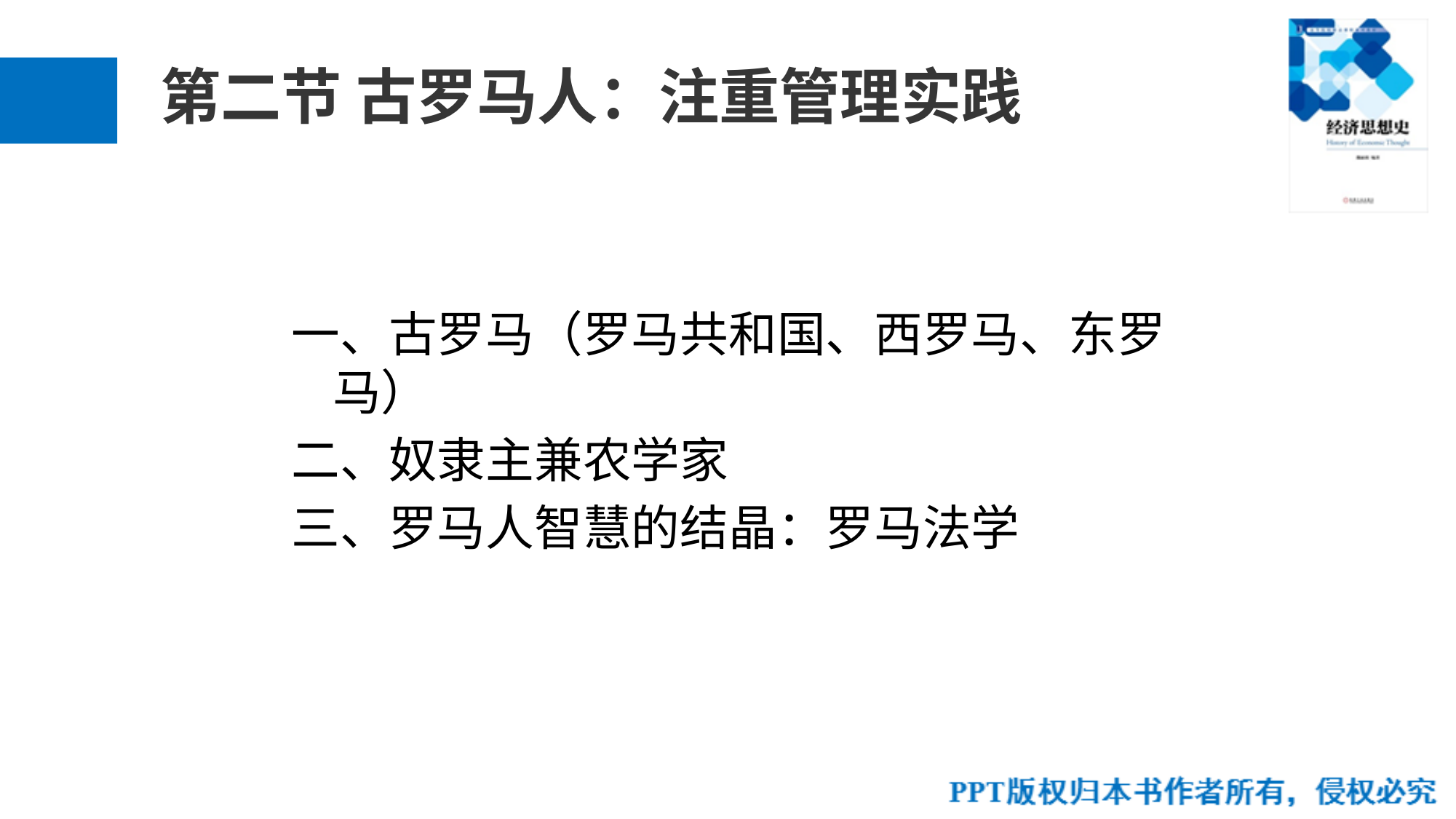

# 第二节 古罗马人：注重管理实践

一、古罗马（罗马共和国、西罗马、东罗马）
二、奴隶主兼农学家
三、罗马人智慧的结晶：罗马法学
13